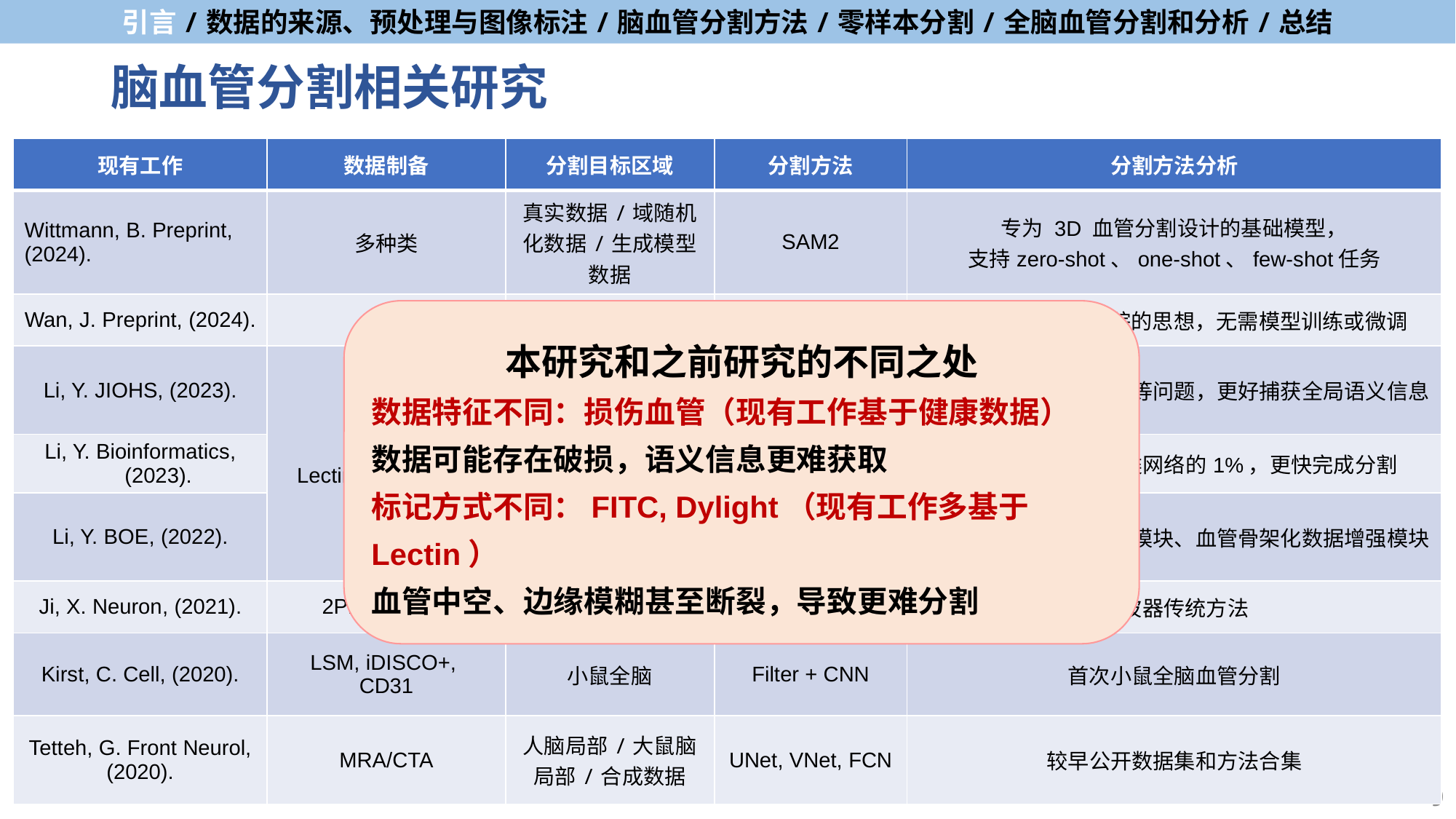

# 脑血管分割相关研究
| 现有工作 | 数据制备 | 分割目标区域 | 分割方法 | 分割方法分析 |
| --- | --- | --- | --- | --- |
| Wittmann, B. Preprint, (2024). | 多种类 | 真实数据/域随机化数据/生成模型数据 | SAM2 | 专为 3D 血管分割设计的基础模型， 支持zero-shot、one-shot、few-shot任务 |
| Wan, J. Preprint, (2024). | vEM | 小鼠/猕猴/人类 | SAM2 + 种子点 | SAM2结合血管追踪的思想，无需模型训练或微调 |
| Li, Y. JIOHS, (2023). | fMOST, Lectin, Tek, Dylight | 小鼠全脑 | 3D Swin Transformer | 针对血管信号不连续性等问题，更好捕获全局语义信息 |
| Li, Y. Bioinformatics, (2023). | fMOST | 小鼠全脑 | 3D CNN | 网络的参数仅为同类网络的1%，更快完成分割 |
| Li, Y. BOE, (2022). | fMOST | 小鼠全脑 | 3D CNN | 设计了大血管数据增强模块、血管骨架化数据增强模块 |
| Ji, X. Neuron, (2021). | 2PLSM, FITC | 小鼠全脑 | Filter | 滤波器传统方法 |
| Kirst, C. Cell, (2020). | LSM, iDISCO+, CD31 | 小鼠全脑 | Filter + CNN | 首次小鼠全脑血管分割 |
| Tetteh, G. Front Neurol, (2020). | MRA/CTA | 人脑局部/大鼠脑局部/合成数据 | UNet, VNet, FCN | 较早公开数据集和方法合集 |
本研究和之前研究的不同之处
数据特征不同：损伤血管（现有工作基于健康数据）
数据可能存在破损，语义信息更难获取
标记方式不同：FITC, Dylight（现有工作多基于Lectin）
血管中空、边缘模糊甚至断裂，导致更难分割
9
1. Li, Y. et al. Journal of Innovative Optical Health Sciences, (2023). 	4. Ji, X. et al. Neuron 109, (2021).
2. Li, Y. et al. Bioinformatics 39, (2023).                                          	5. Kirst, C. et al. Cell 180, (2020).
3. 1. Li, Y., Ren, T., Li, J., Li, X. & Li, A. Biomed. Opt. Express 13, (2022).	6. Tetteh, G. et al. Frontiers in Neuroscience 14, (2020).
1.
Li, Y. et al. Computer Methods and Programs in Biomedicine 214, (2022).